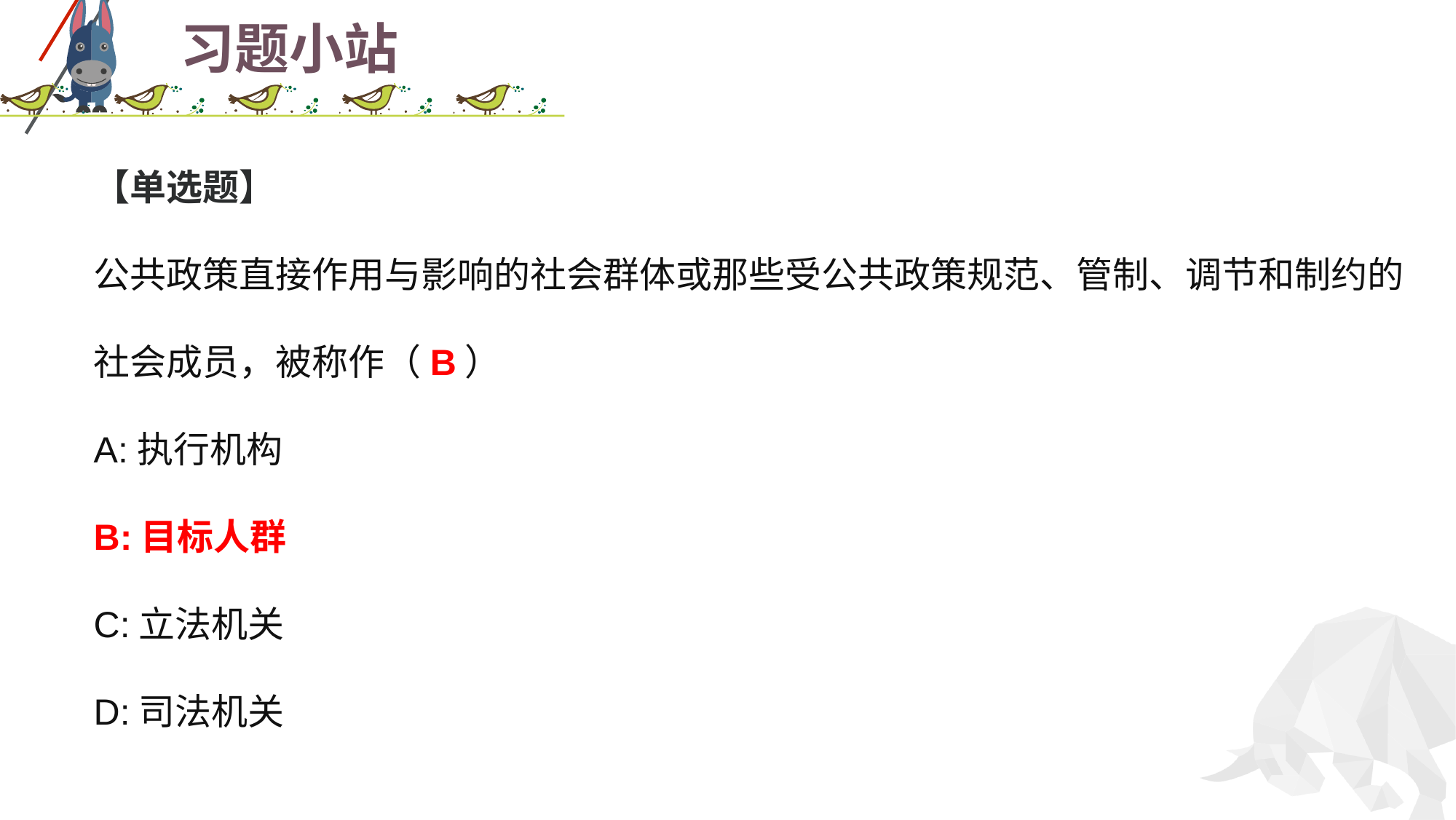

# 习题小站

【单选题】
公共政策直接作用与影响的社会群体或那些受公共政策规范、管制、调节和制约的社会成员，被称作（B）
A:执行机构
B:目标人群
C:立法机关
D:司法机关